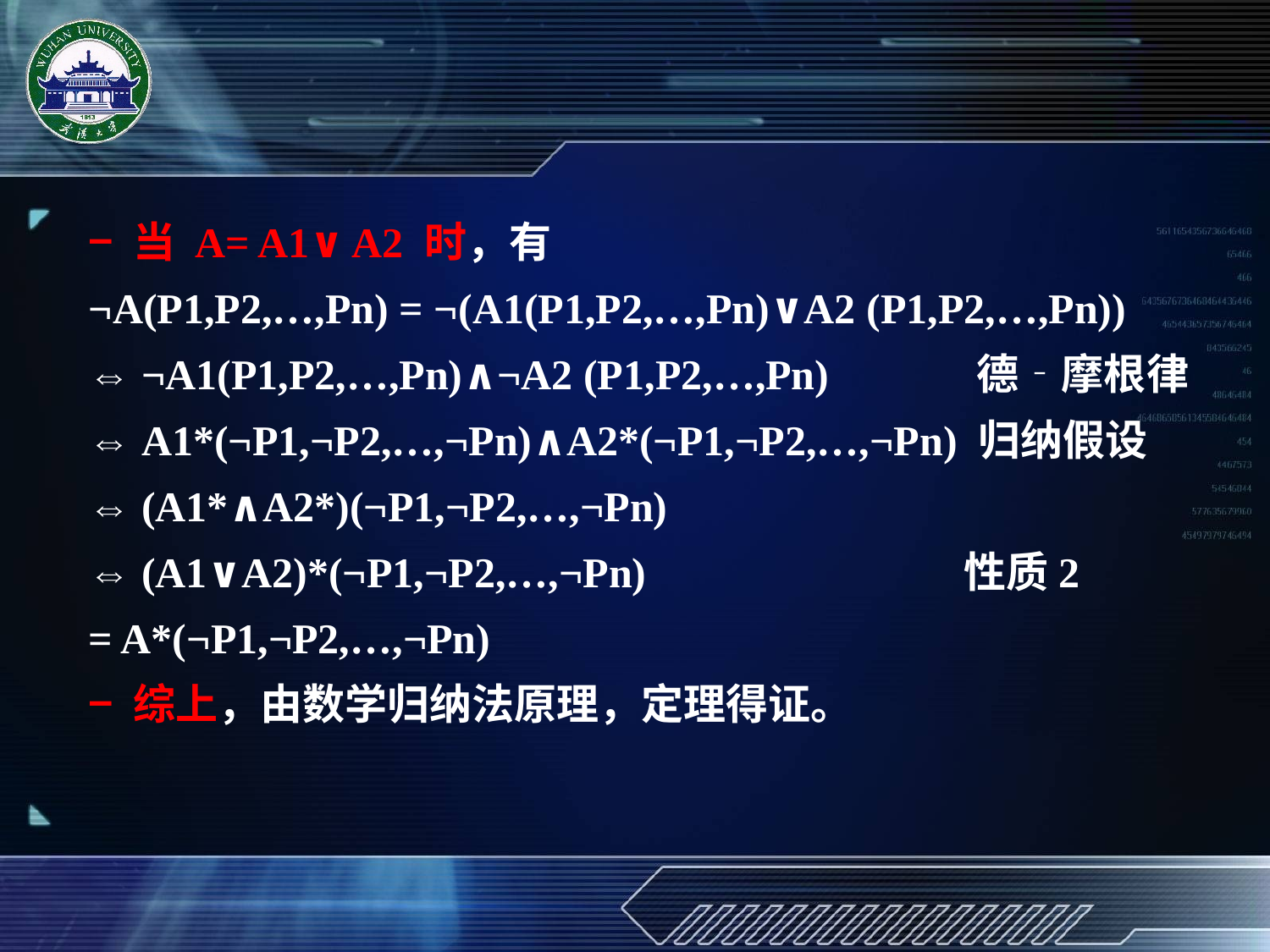

− 当 A= A1∨ A2 时，有
¬A(P1,P2,…,Pn) = ¬(A1(P1,P2,…,Pn)∨A2 (P1,P2,…,Pn))
⇔ ¬A1(P1,P2,…,Pn)∧¬A2 (P1,P2,…,Pn)             德‐摩根律
⇔ A1*(¬P1,¬P2,…,¬Pn)∧A2*(¬P1,¬P2,…,¬Pn) 归纳假设
⇔ (A1*∧A2*)(¬P1,¬P2,…,¬Pn)
⇔ (A1∨A2)*(¬P1,¬P2,…,¬Pn)                             性质2
= A*(¬P1,¬P2,…,¬Pn)
− 综上，由数学归纳法原理，定理得证。